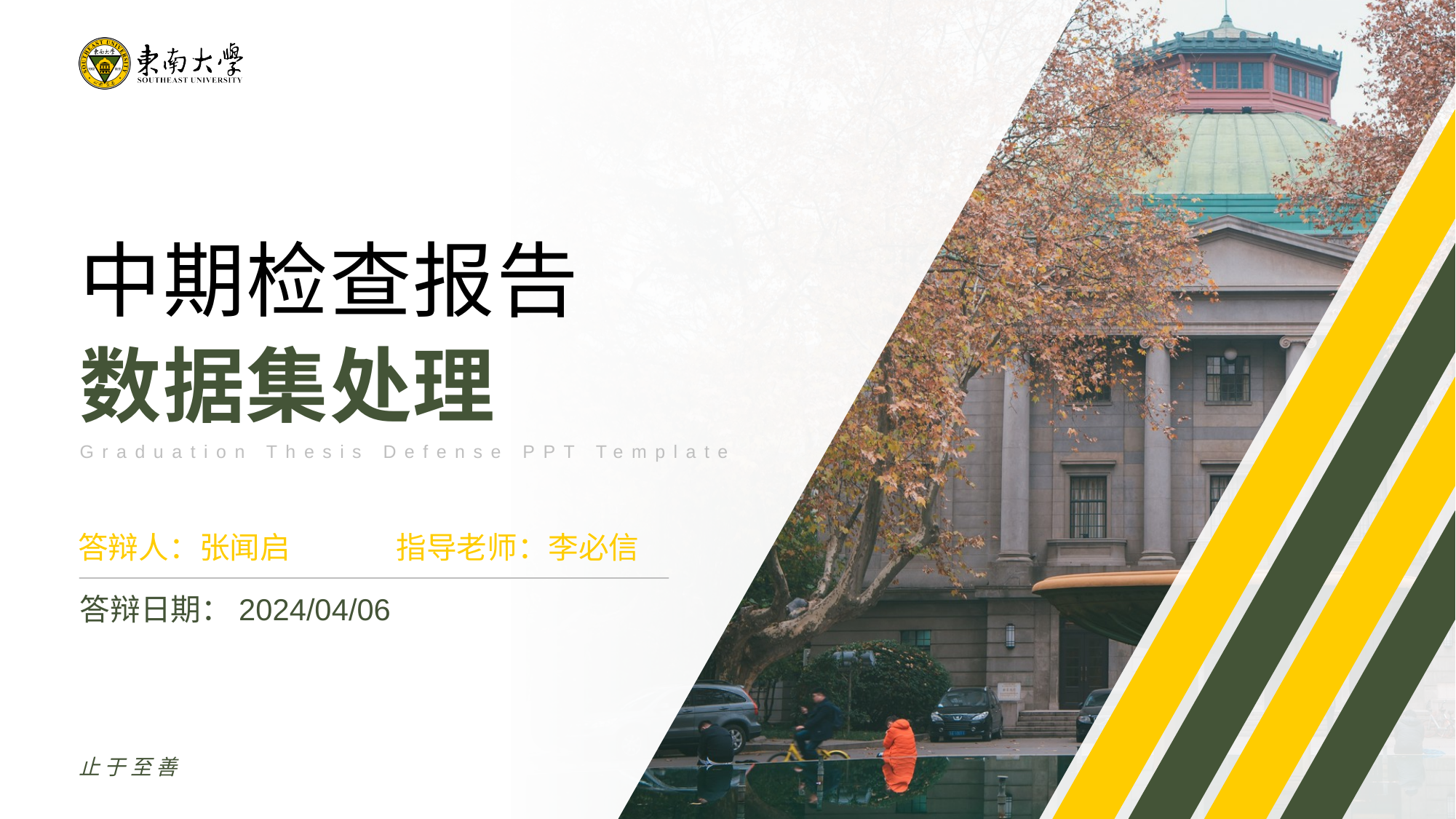

中期检查报告
数据集处理
Graduation Thesis Defense PPT Template
答辩人：张闻启
指导老师：李必信
答辩日期：2024/04/06
止于至善